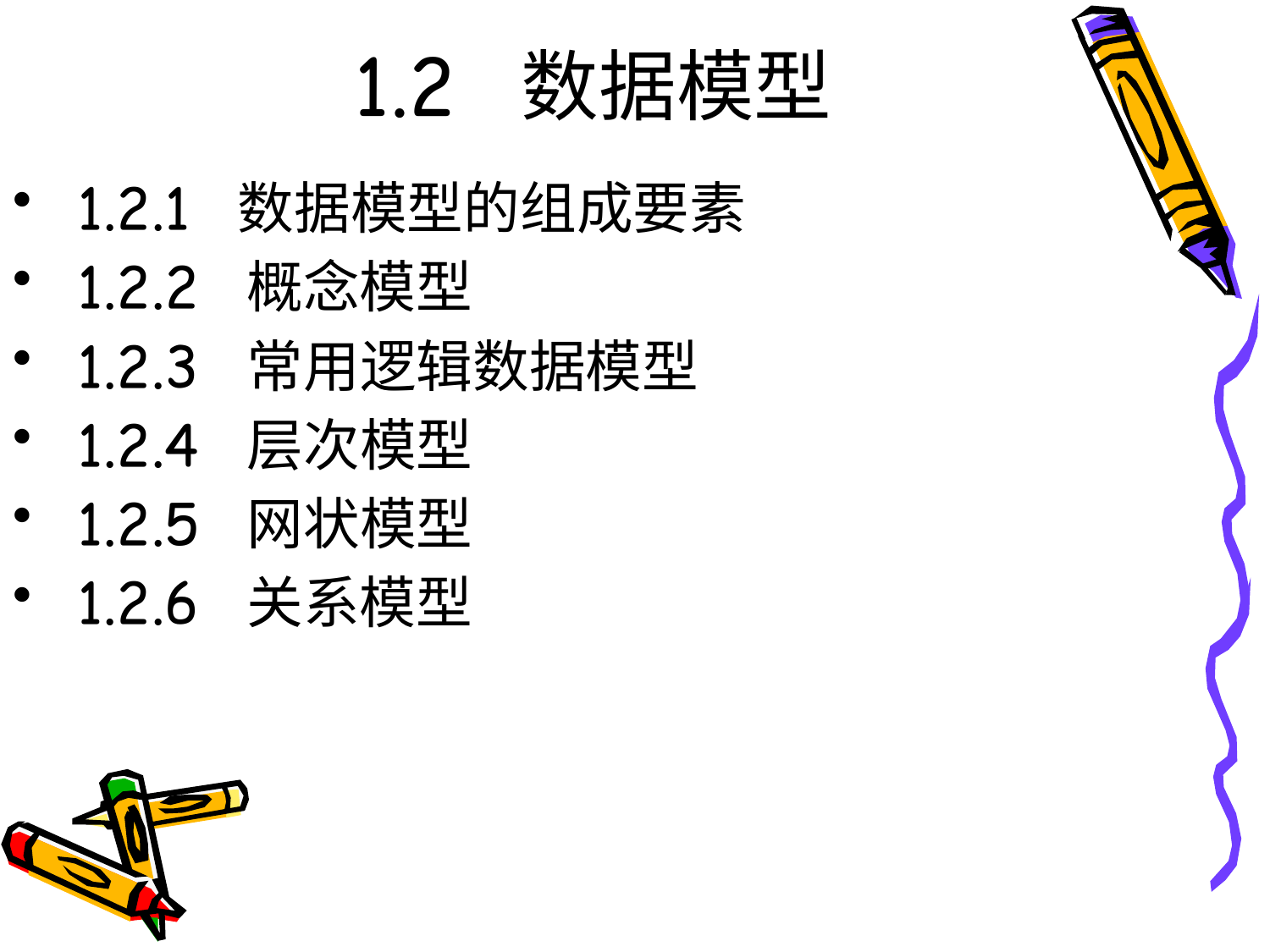

# 1.2  数据模型
 1.2.1  数据模型的组成要素
 1.2.2  概念模型
 1.2.3  常用逻辑数据模型
 1.2.4  层次模型
 1.2.5  网状模型
 1.2.6  关系模型